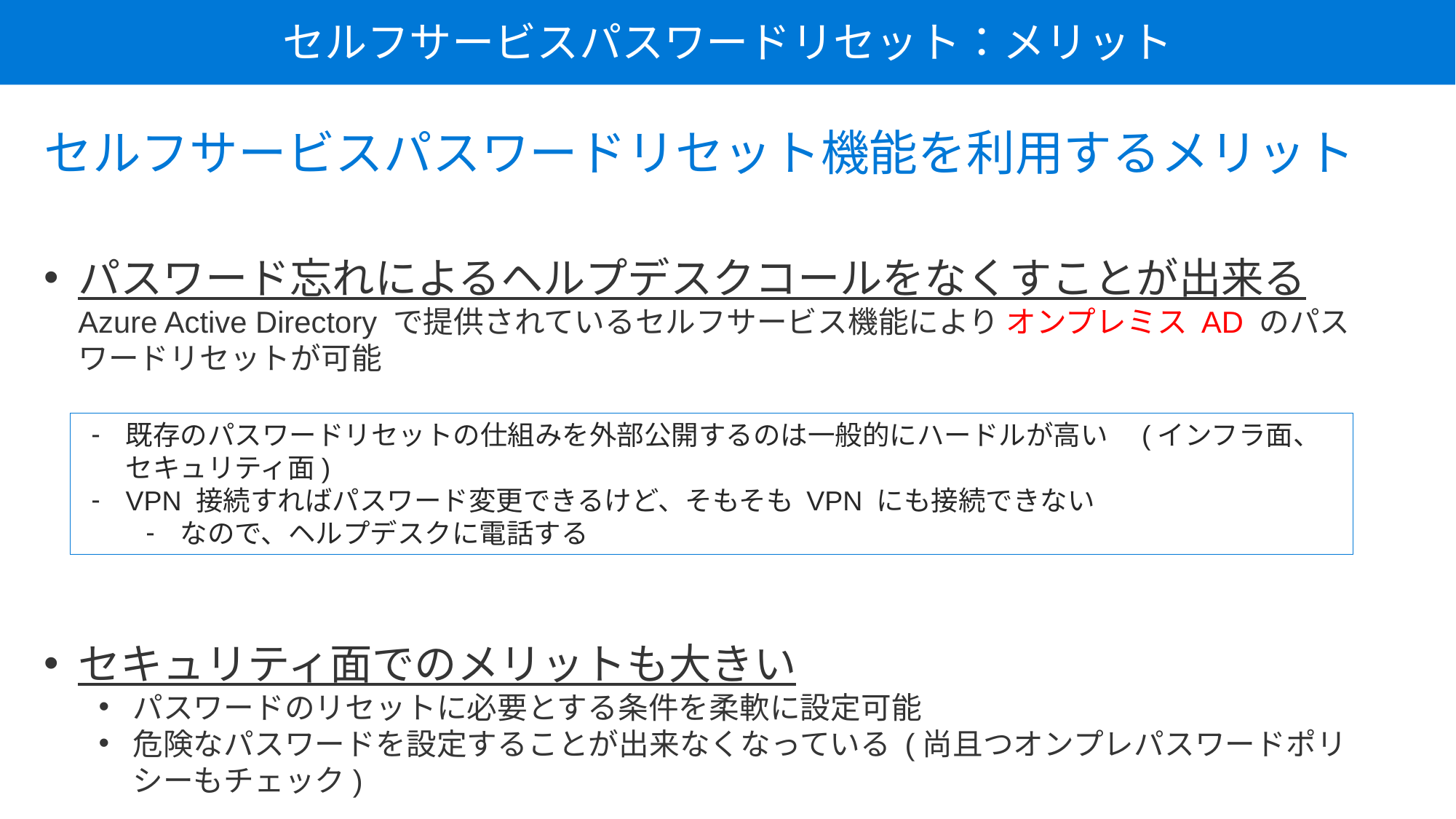

セルフサービスパスワードリセット：メリット
セルフサービスパスワードリセット機能を利用するメリット

パスワード忘れによるヘルプデスクコールをなくすことが出来る
Azure Active Directory で提供されているセルフサービス機能により オンプレミス AD のパスワードリセットが可能

セキュリティ面でのメリットも大きい
パスワードのリセットに必要とする条件を柔軟に設定可能
危険なパスワードを設定することが出来なくなっている (尚且つオンプレパスワードポリシーもチェック)

既存のパスワードリセットの仕組みを外部公開するのは一般的にハードルが高い　(インフラ面、セキュリティ面)
VPN 接続すればパスワード変更できるけど、そもそも VPN にも接続できない
なので、ヘルプデスクに電話する